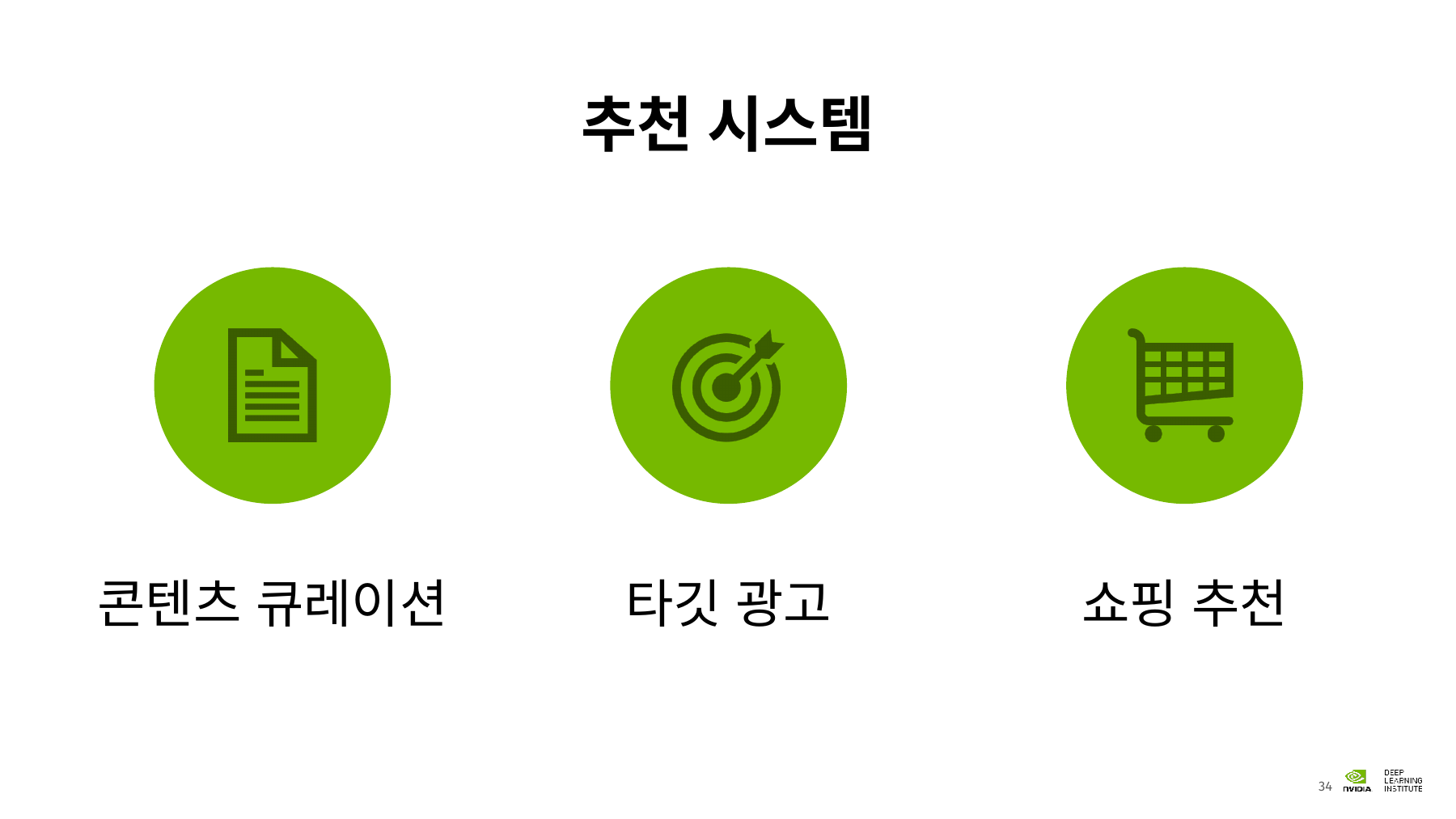

# 추천 시스템

콘텐츠 큐레이션

타깃 광고

쇼핑 추천